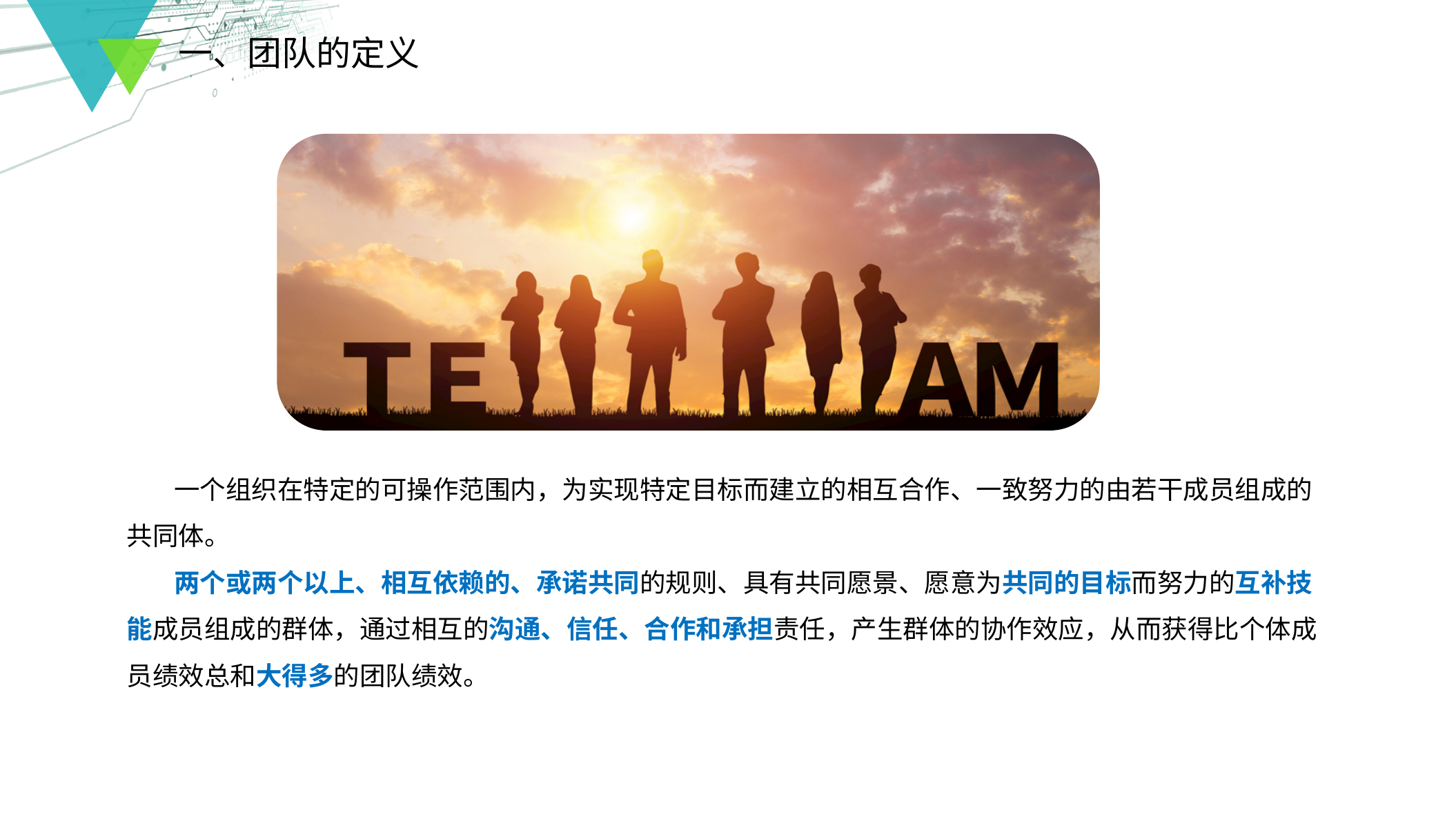

一、团队的定义

       一个组织在特定的可操作范围内，为实现特定目标而建立的相互合作、一致努力的由若干成员组成的共同体。
       两个或两个以上、相互依赖的、承诺共同的规则、具有共同愿景、愿意为共同的目标而努力的互补技能成员组成的群体，通过相互的沟通、信任、合作和承担责任，产生群体的协作效应，从而获得比个体成员绩效总和大得多的团队绩效。